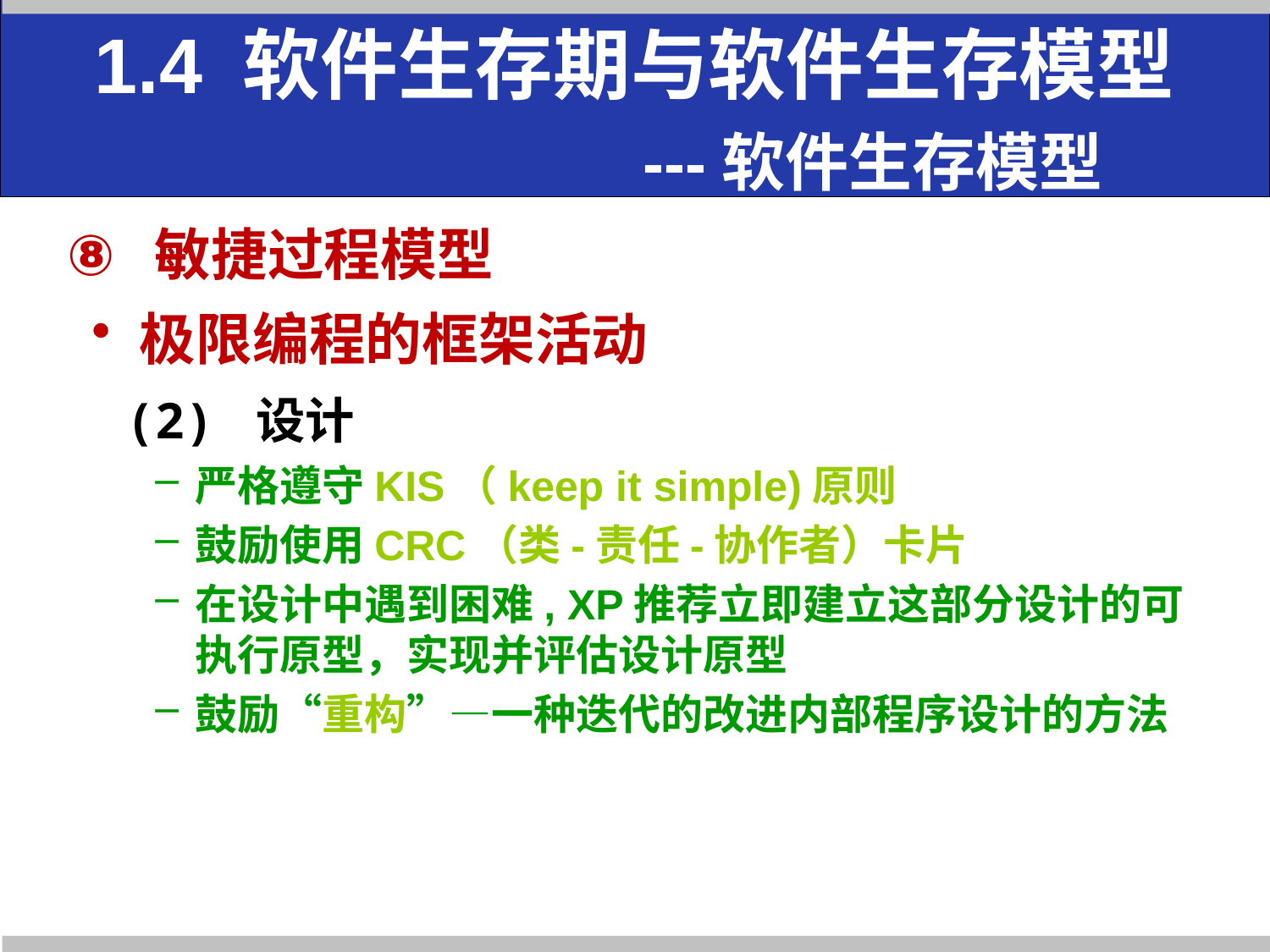

# 1.4 软件生存期与软件生存模型 ---软件生存模型
敏捷过程模型
极限编程的框架活动
 (2) 设计
严格遵守KIS（keep it simple)原则
鼓励使用CRC（类-责任-协作者）卡片
在设计中遇到困难, XP推荐立即建立这部分设计的可执行原型，实现并评估设计原型
鼓励“重构”—一种迭代的改进内部程序设计的方法

97